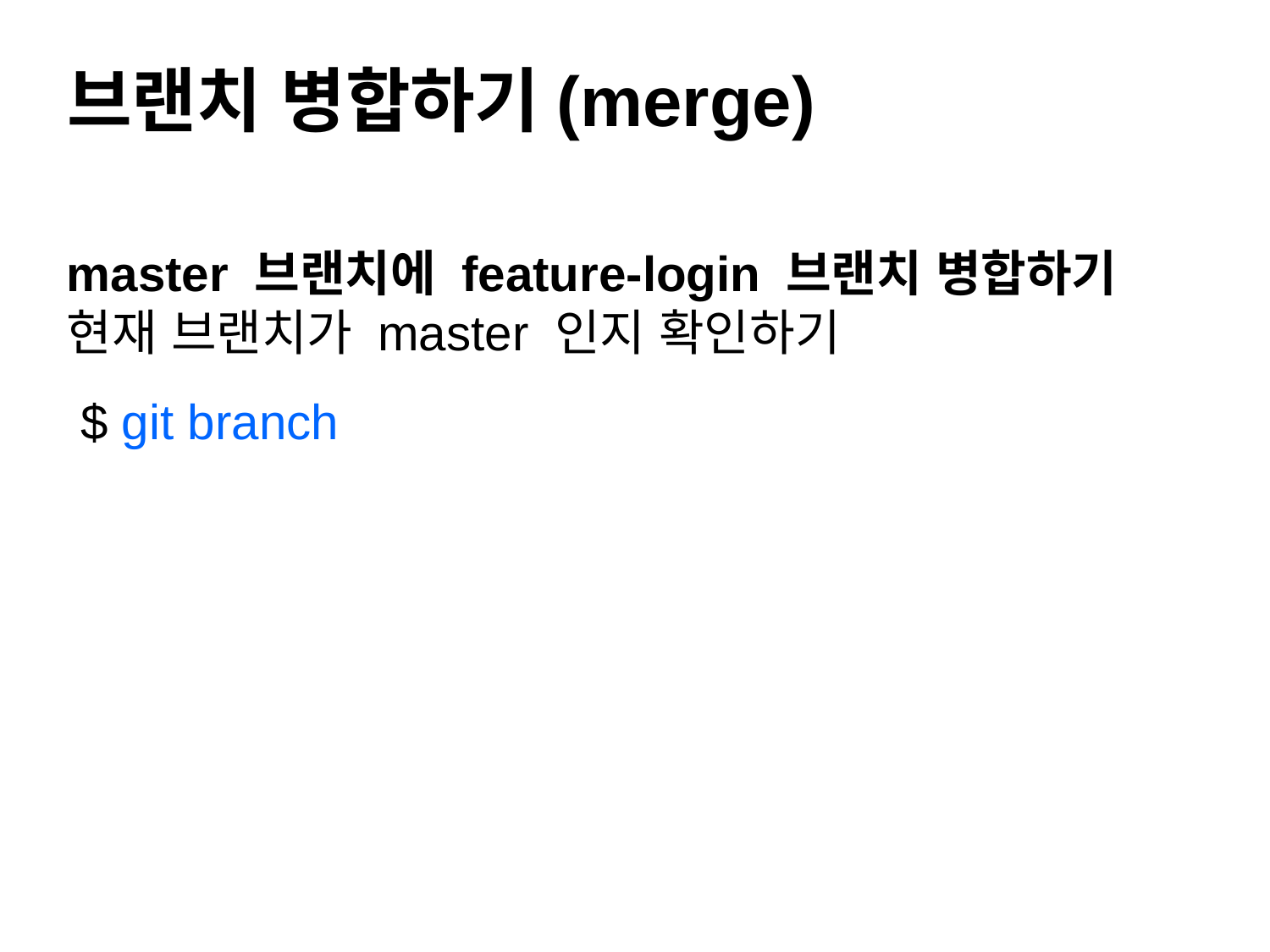

#
브랜치 병합하기(merge)
master 브랜치에 feature-login 브랜치 병합하기
현재 브랜치가 master 인지 확인하기
 $ git branch